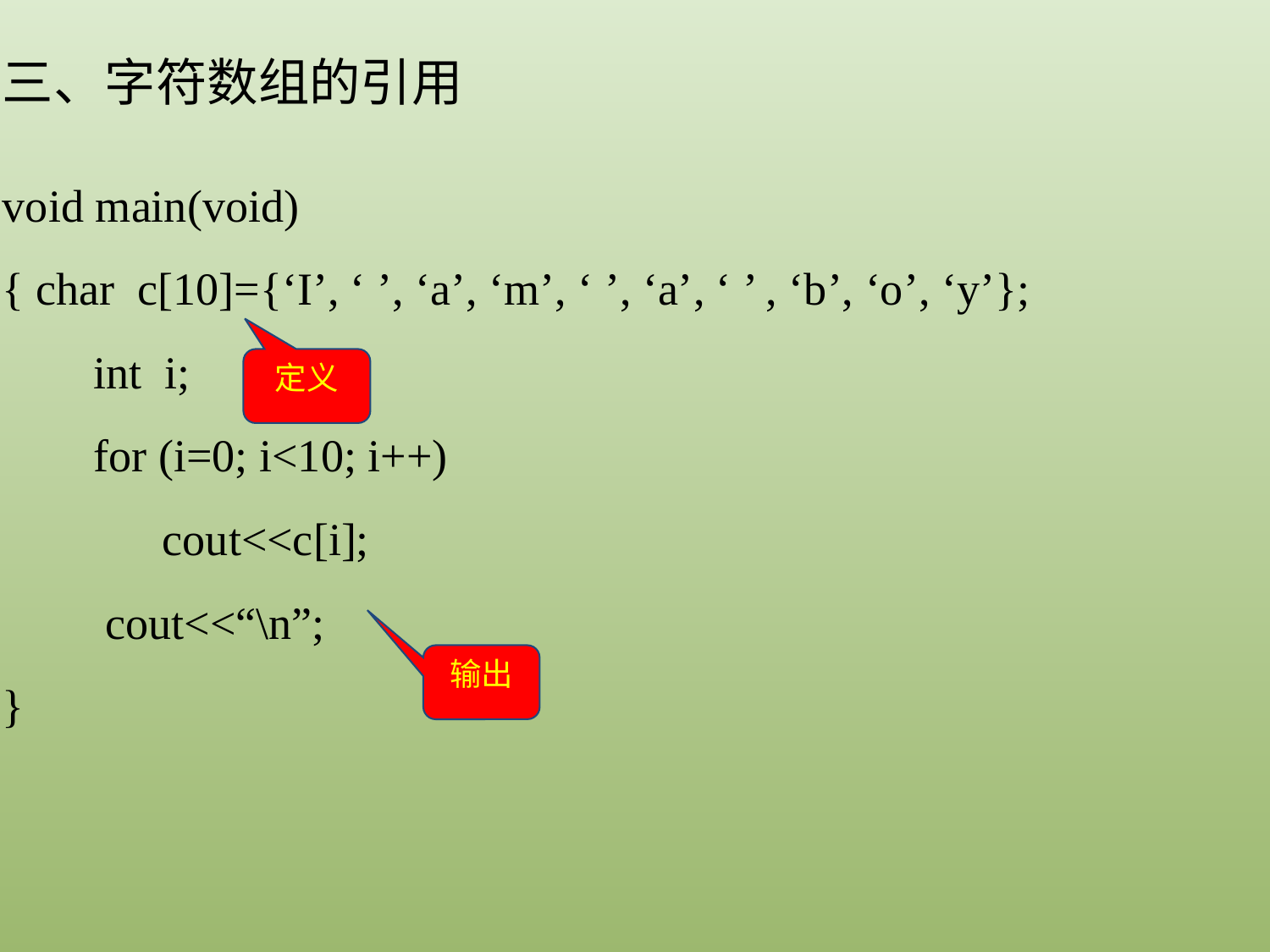

三、字符数组的引用
void main(void)
{ char  c[10]={‘I’, ‘ ’, ‘a’, ‘m’, ‘ ’, ‘a’, ‘ ’ , ‘b’, ‘o’, ‘y’};
        int  i;
        for (i=0; i<10; i++)
              cout<<c[i];
         cout<<“\n”;
}
定义
输出
342